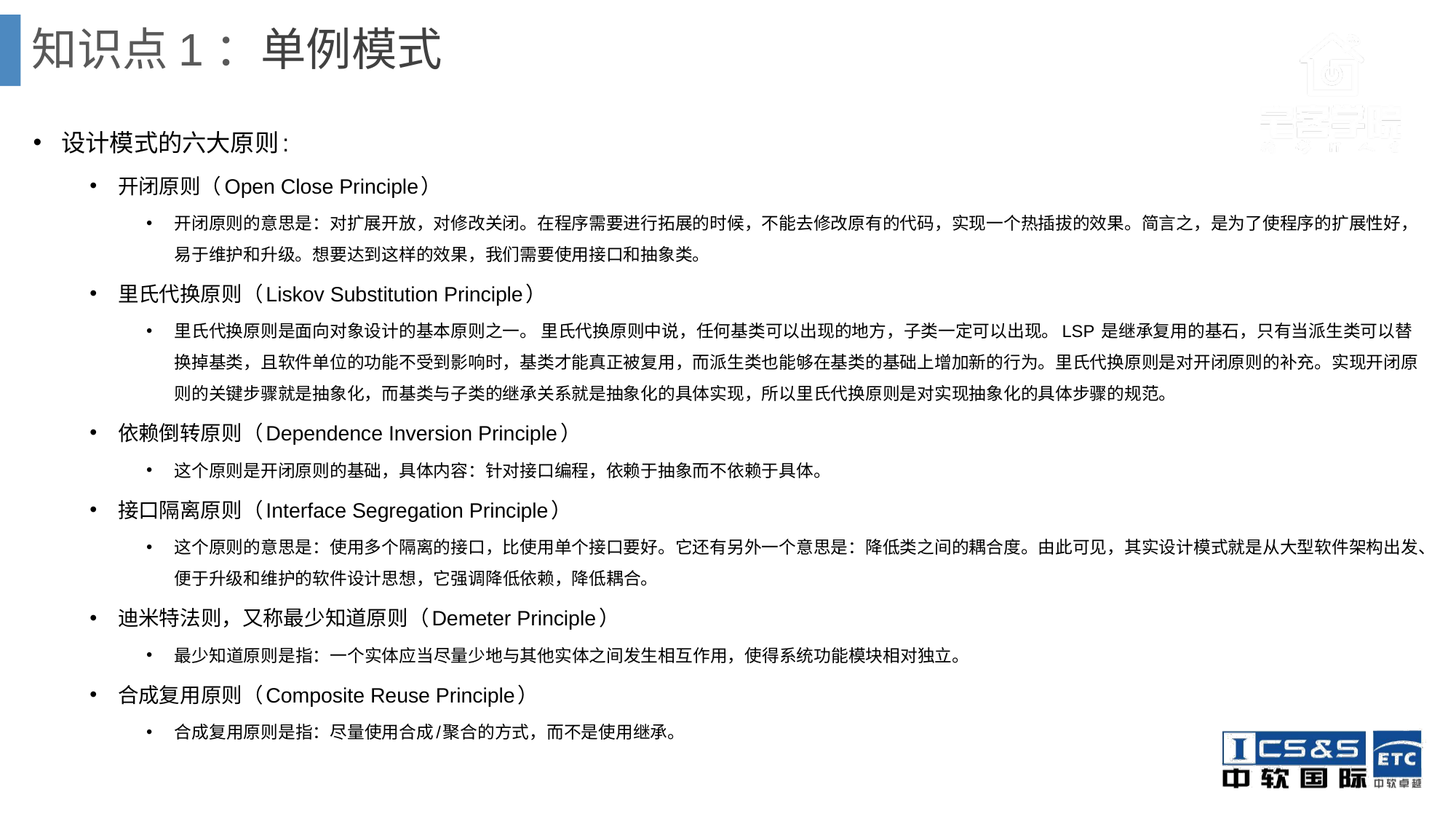

# 知识点1：单例模式
设计模式的六大原则:
开闭原则（Open Close Principle）
开闭原则的意思是：对扩展开放，对修改关闭。在程序需要进行拓展的时候，不能去修改原有的代码，实现一个热插拔的效果。简言之，是为了使程序的扩展性好，易于维护和升级。想要达到这样的效果，我们需要使用接口和抽象类。
里氏代换原则（Liskov Substitution Principle）
里氏代换原则是面向对象设计的基本原则之一。 里氏代换原则中说，任何基类可以出现的地方，子类一定可以出现。LSP 是继承复用的基石，只有当派生类可以替换掉基类，且软件单位的功能不受到影响时，基类才能真正被复用，而派生类也能够在基类的基础上增加新的行为。里氏代换原则是对开闭原则的补充。实现开闭原则的关键步骤就是抽象化，而基类与子类的继承关系就是抽象化的具体实现，所以里氏代换原则是对实现抽象化的具体步骤的规范。
依赖倒转原则（Dependence Inversion Principle）
这个原则是开闭原则的基础，具体内容：针对接口编程，依赖于抽象而不依赖于具体。
接口隔离原则（Interface Segregation Principle）
这个原则的意思是：使用多个隔离的接口，比使用单个接口要好。它还有另外一个意思是：降低类之间的耦合度。由此可见，其实设计模式就是从大型软件架构出发、便于升级和维护的软件设计思想，它强调降低依赖，降低耦合。
迪米特法则，又称最少知道原则（Demeter Principle）
最少知道原则是指：一个实体应当尽量少地与其他实体之间发生相互作用，使得系统功能模块相对独立。
合成复用原则（Composite Reuse Principle）
合成复用原则是指：尽量使用合成/聚合的方式，而不是使用继承。